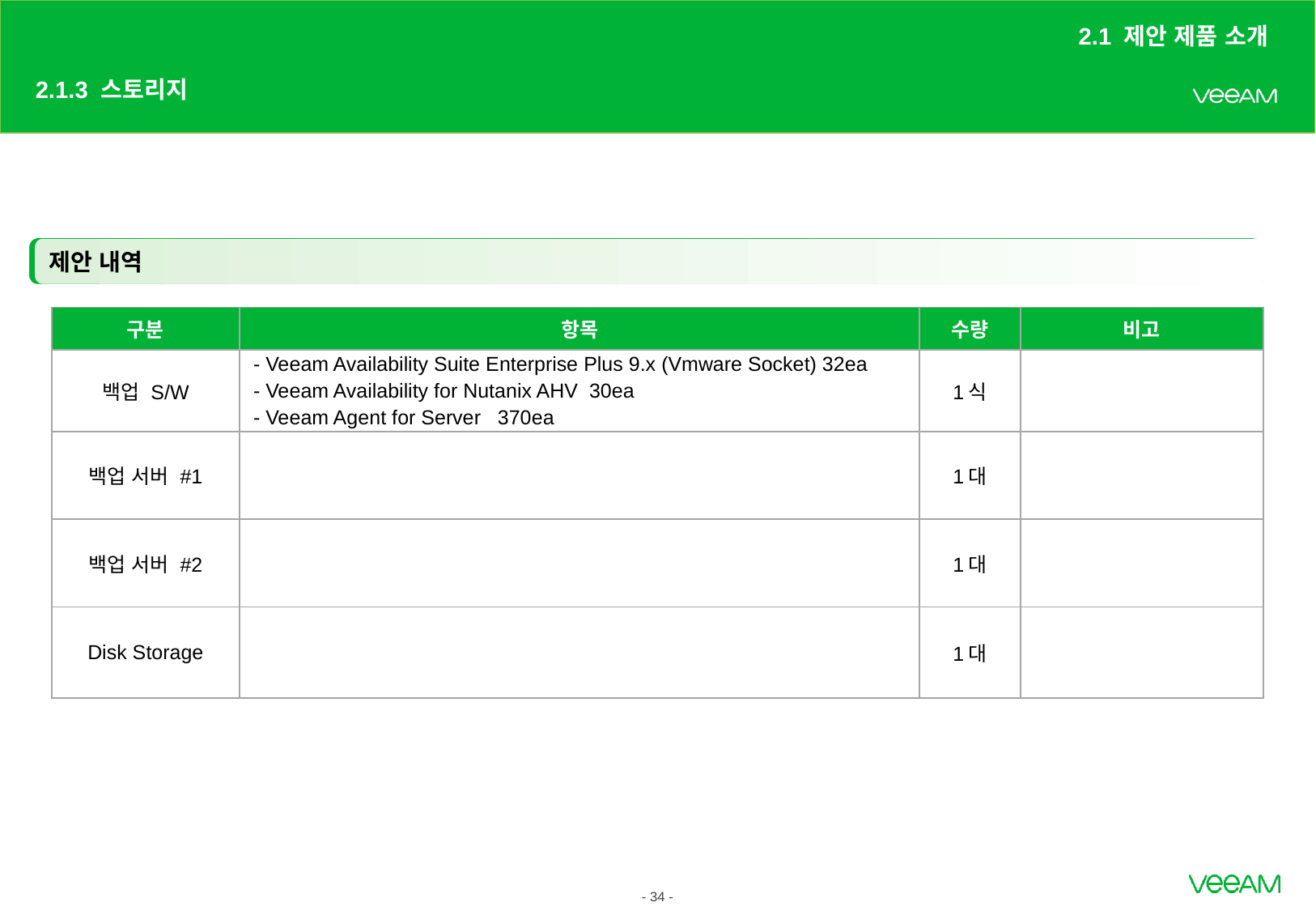

2.1 제안 제품 소개
# 2.1.3 스토리지

제안 내역
| 구분 | 항목 | 수량 | 비고 |
| --- | --- | --- | --- |
| 백업 S/W | - Veeam Availability Suite Enterprise Plus 9.x (Vmware Socket) 32ea - Veeam Availability for Nutanix AHV 30ea - Veeam Agent for Server 370ea | 1식 |  |
| 백업 서버 #1 |  | 1대 |  |
| 백업 서버 #2 |  | 1대 |  |
| Disk Storage |  | 1대 |  |